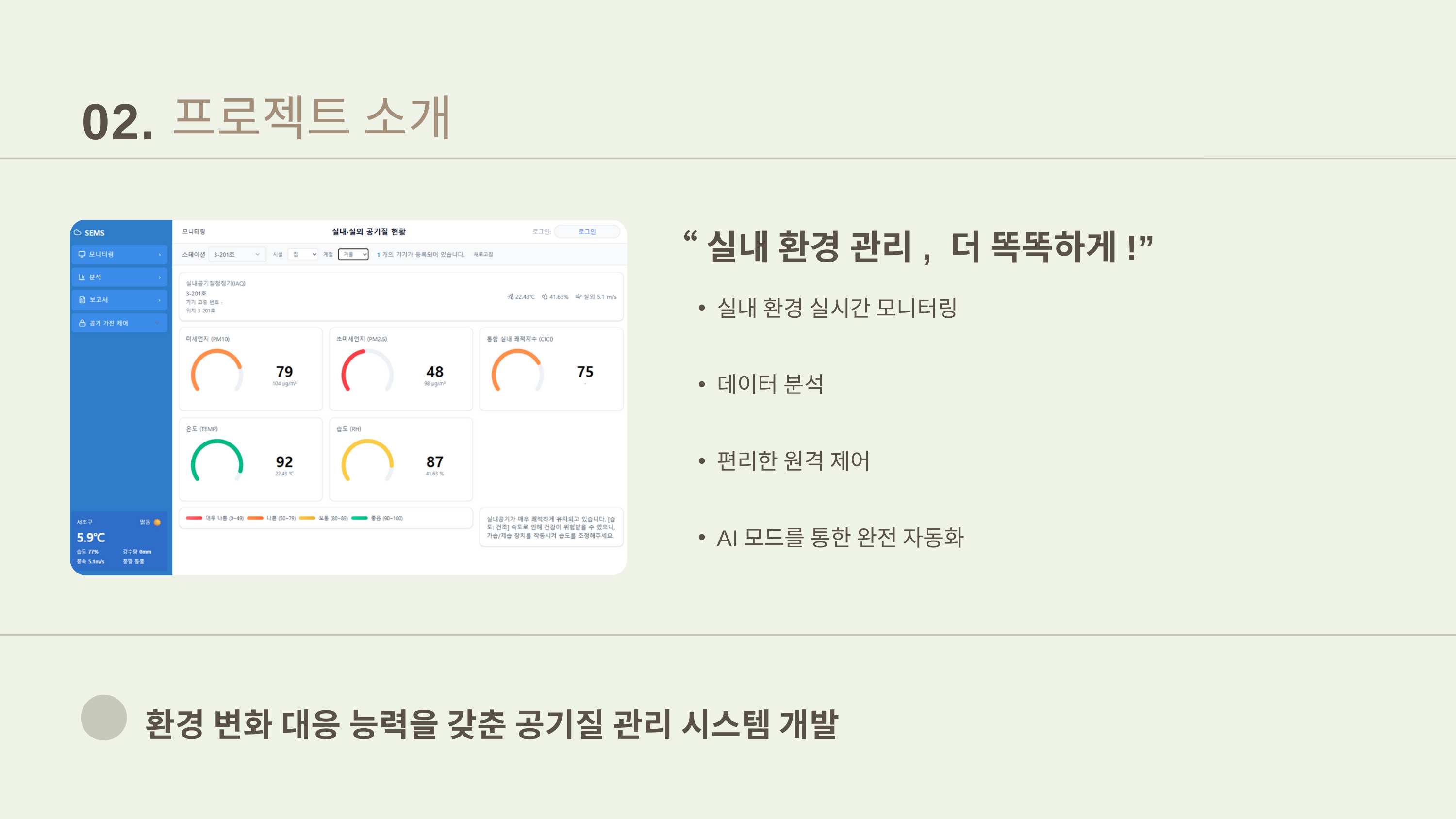

02.
프로젝트 소개

“실내 환경 관리, 더 똑똑하게!”

실내 환경 실시간 모니터링

데이터 분석

편리한 원격 제어

AI모드를 통한 완전 자동화

환경 변화 대응 능력을 갖춘 공기질 관리 시스템 개발